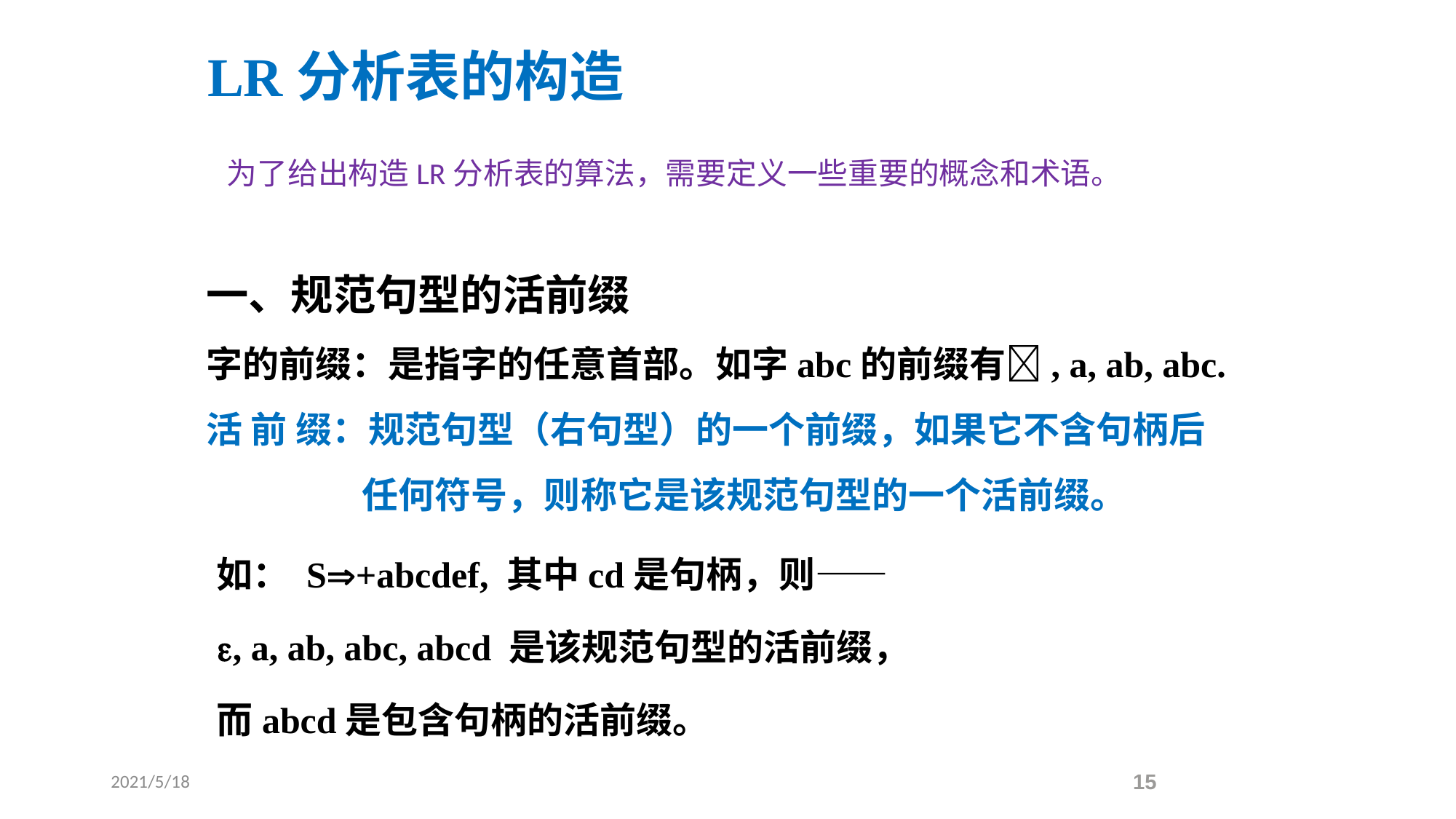

LR分析表的构造
为了给出构造LR分析表的算法，需要定义一些重要的概念和术语。
一、规范句型的活前缀
字的前缀：是指字的任意首部。如字abc的前缀有ε, a, ab, abc.
活 前 缀：规范句型（右句型）的一个前缀，如果它不含句柄后
                  任何符号，则称它是该规范句型的一个活前缀。
如： S⇒+abcdef, 其中cd是句柄，则——
ε, a, ab, abc, abcd 是该规范句型的活前缀，
而abcd是包含句柄的活前缀。
2021/5/18
15